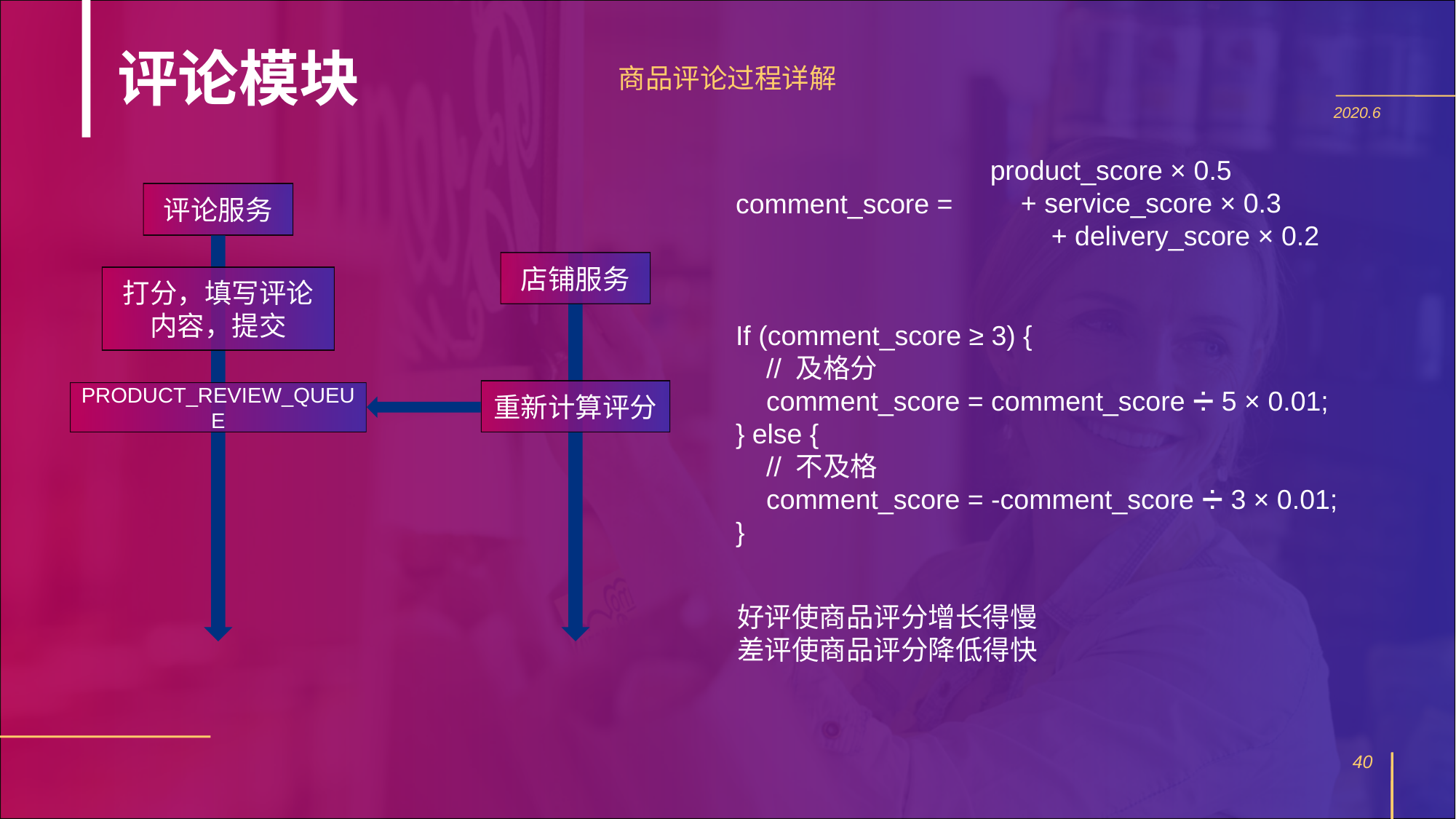

评论模块
商品评论过程详解
2020.6
product_score × 0.5
    + service_score × 0.3
        + delivery_score × 0.2
comment_score =
评论服务

店铺服务

打分，填写评论内容，提交
If (comment_score ≥ 3) {
    // 及格分
    comment_score = comment_score ➗ 5 × 0.01;
} else {
    // 不及格
    comment_score = -comment_score ➗ 3 × 0.01;
}
重新计算评分
PRODUCT_REVIEW_QUEUE

好评使商品评分增长得慢
差评使商品评分降低得快
40